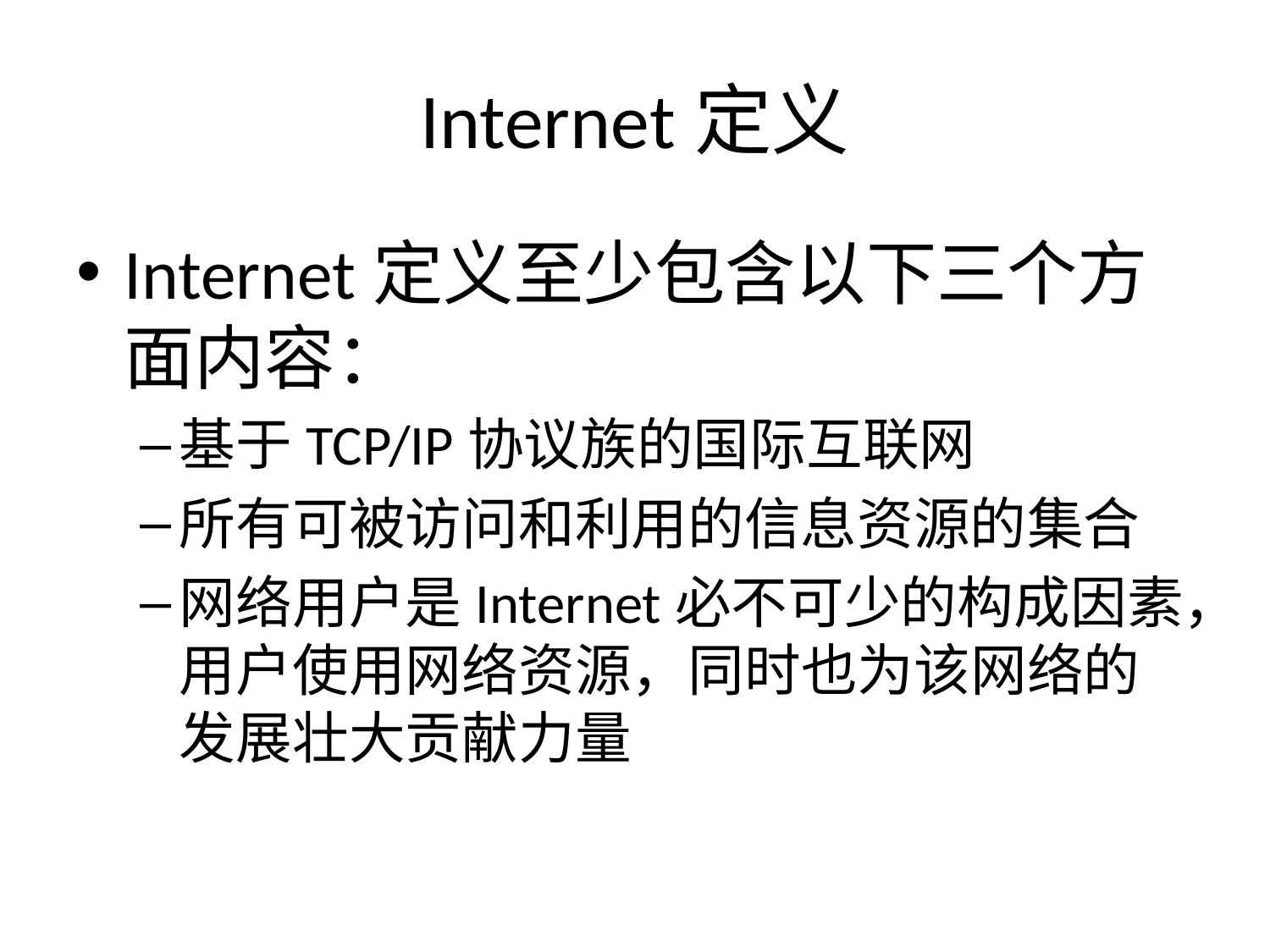

# Internet定义
Internet定义至少包含以下三个方面内容：
基于TCP/IP协议族的国际互联网
所有可被访问和利用的信息资源的集合
网络用户是Internet必不可少的构成因素，用户使用网络资源，同时也为该网络的发展壮大贡献力量